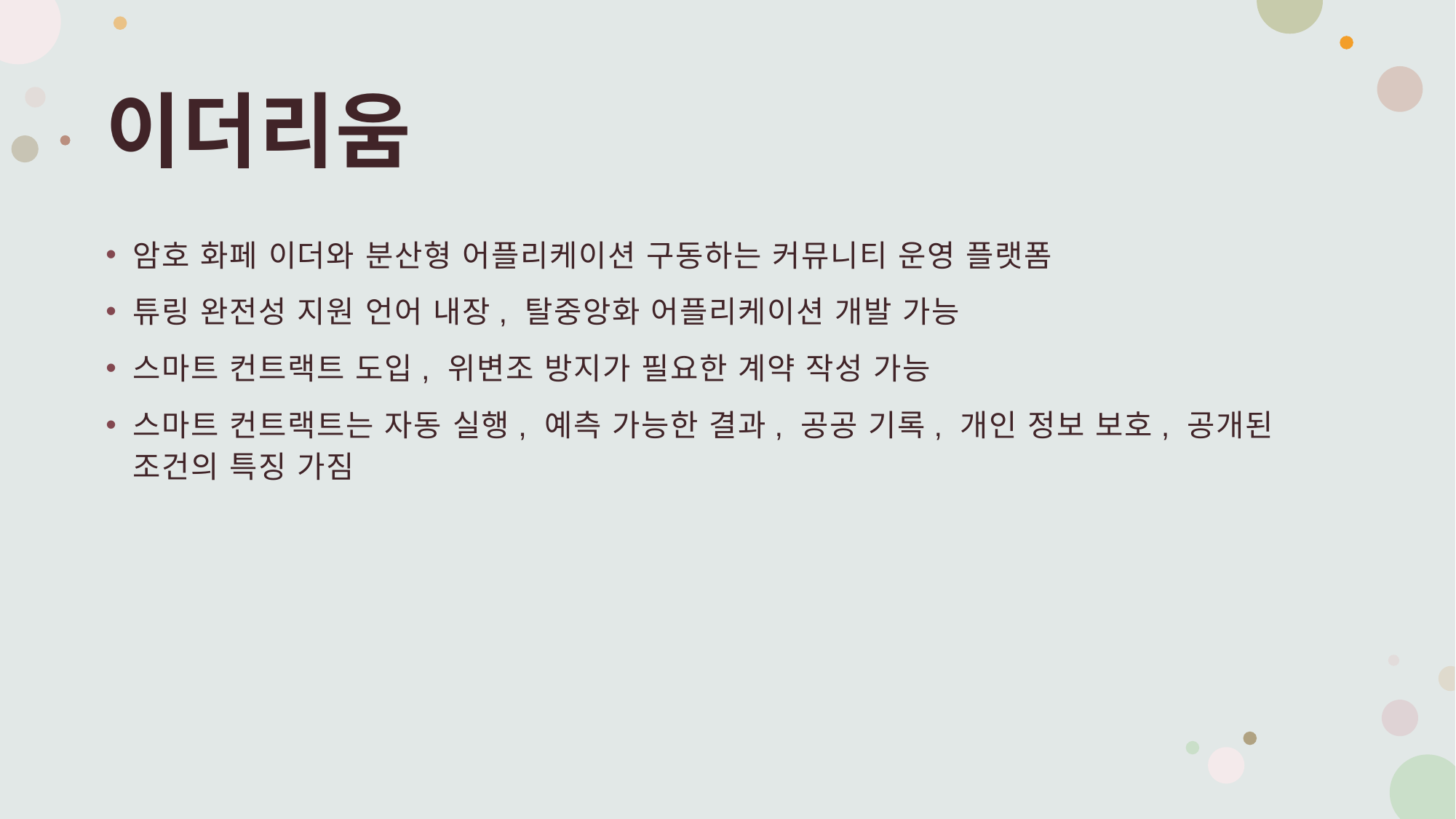

# 이더리움
암호 화페 이더와 분산형 어플리케이션 구동하는 커뮤니티 운영 플랫폼
튜링 완전성 지원 언어 내장, 탈중앙화 어플리케이션 개발 가능
스마트 컨트랙트 도입, 위변조 방지가 필요한 계약 작성 가능
스마트 컨트랙트는 자동 실행, 예측 가능한 결과, 공공 기록, 개인 정보 보호, 공개된 조건의 특징 가짐